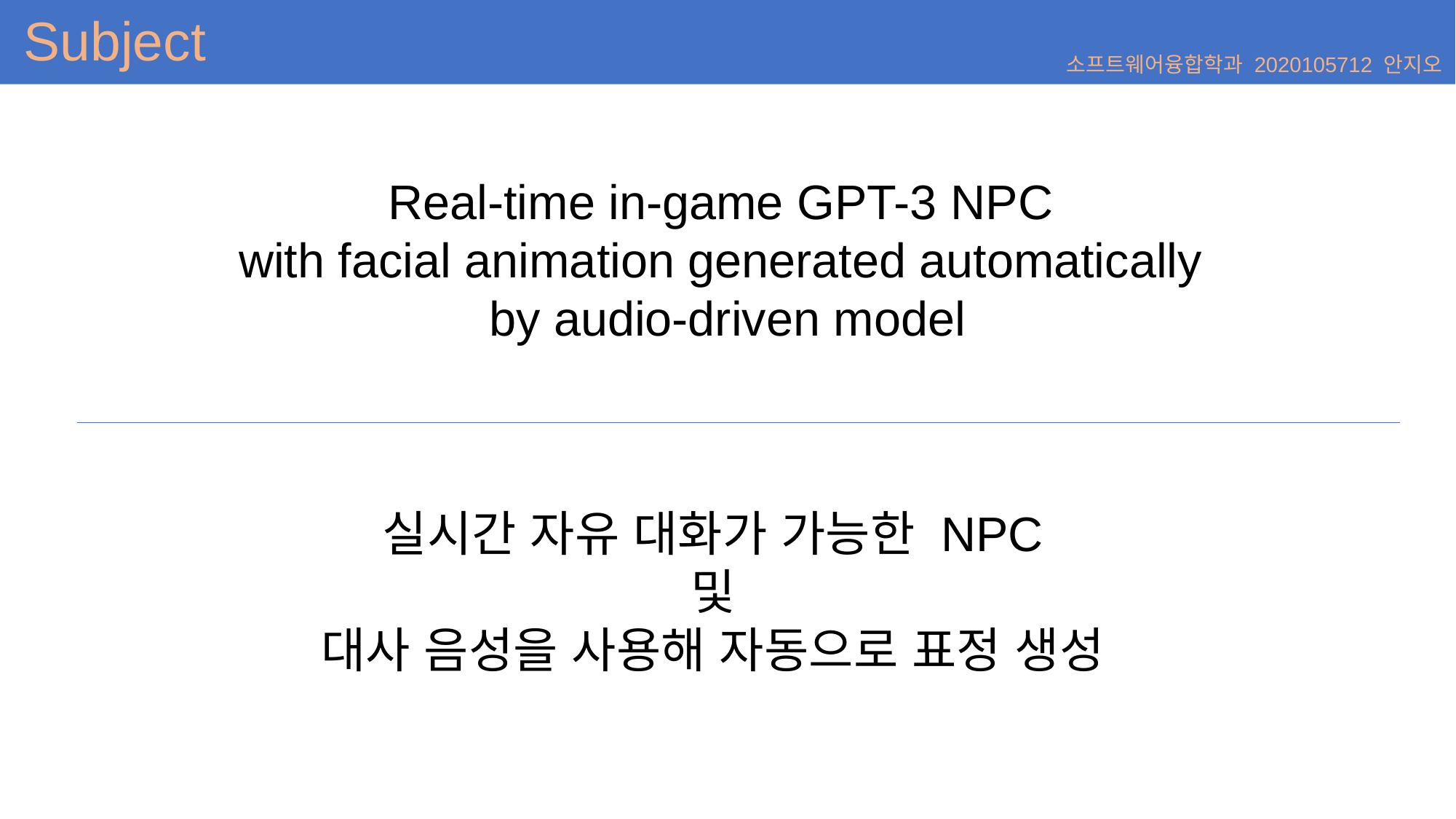

Subject
소프트웨어융합학과 2020105712 안지오
Real-time in-game GPT-3 NPC
with facial animation generated automatically
by audio-driven model
실시간 자유 대화가 가능한 NPC
및
대사 음성을 사용해 자동으로 표정 생성